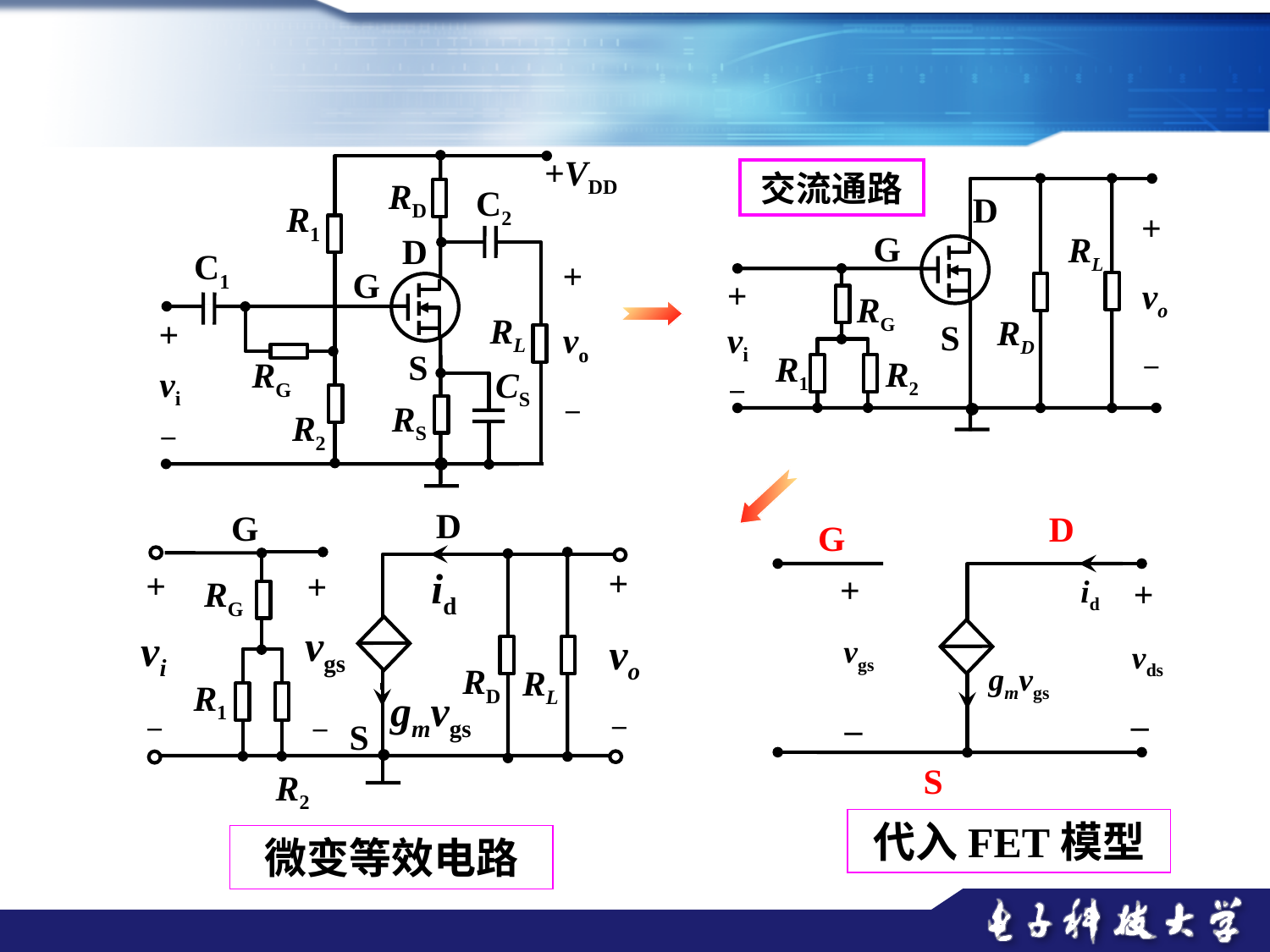

+VDD

RD
C2

R1

D

C1

+
G

RL
+

vo

S
RG
vi
CS

–

RS

R2

–

交流通路

D
+
G
RL

+
vo

RG

RD
S
vi
–
R1
R2

–

D
G

+
id
+
+
RG

vgs

vi
vo

RD
RL
R1
gmvgs

–
–
–
S

R2

D
G

+

id
+

vgs
vds
gmvgs
–

–

S
代入FET模型
微变等效电路